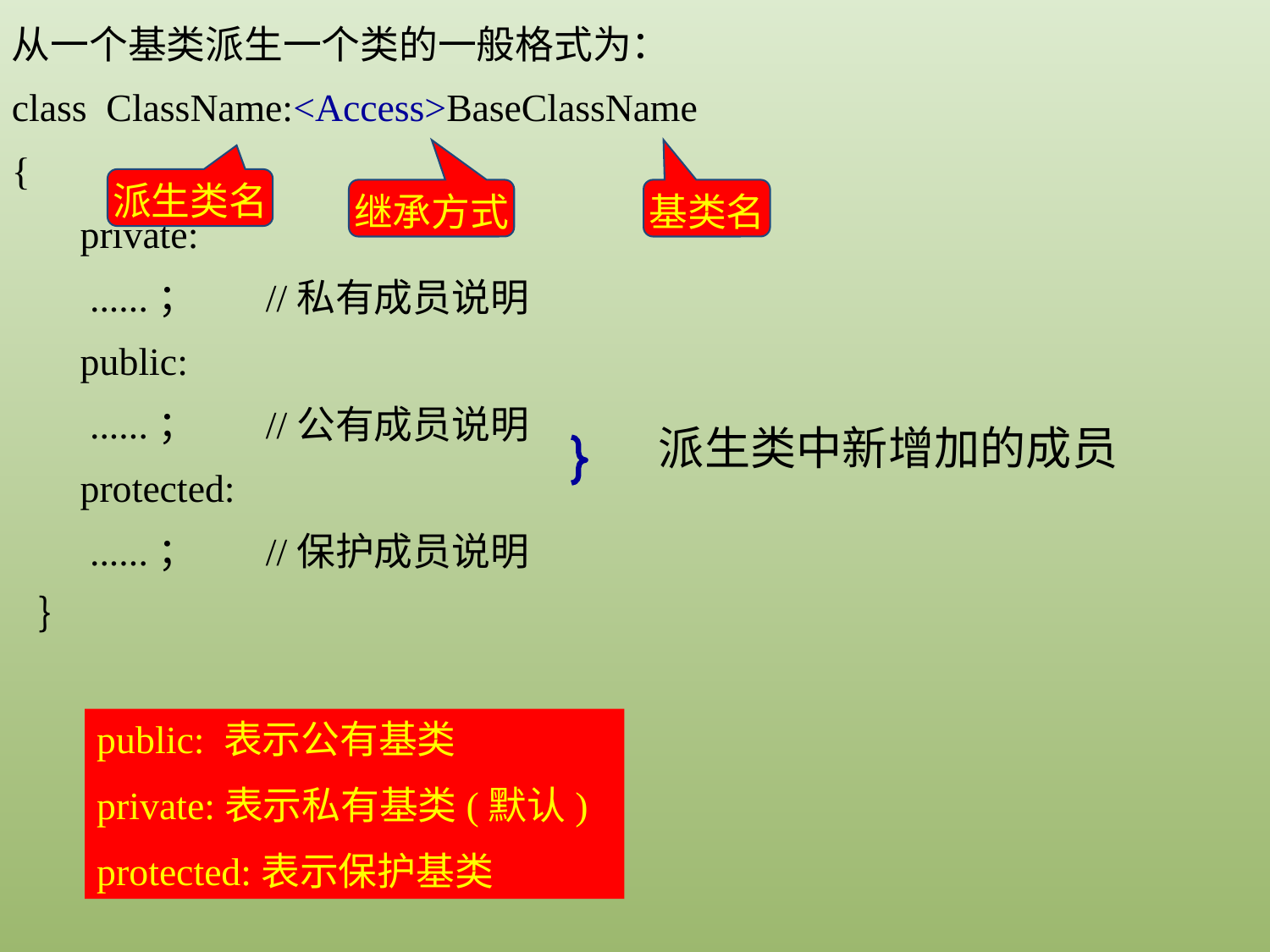

从一个基类派生一个类的一般格式为：
class  ClassName:<Access>BaseClassName
{
       private:
        ......； 	//私有成员说明
       public:
        ......； 	//公有成员说明
       protected:
        ......； 	//保护成员说明
  ｝
派生类名
继承方式
基类名
派生类中新增加的成员

public: 表示公有基类
private:表示私有基类(默认)
protected:表示保护基类
718